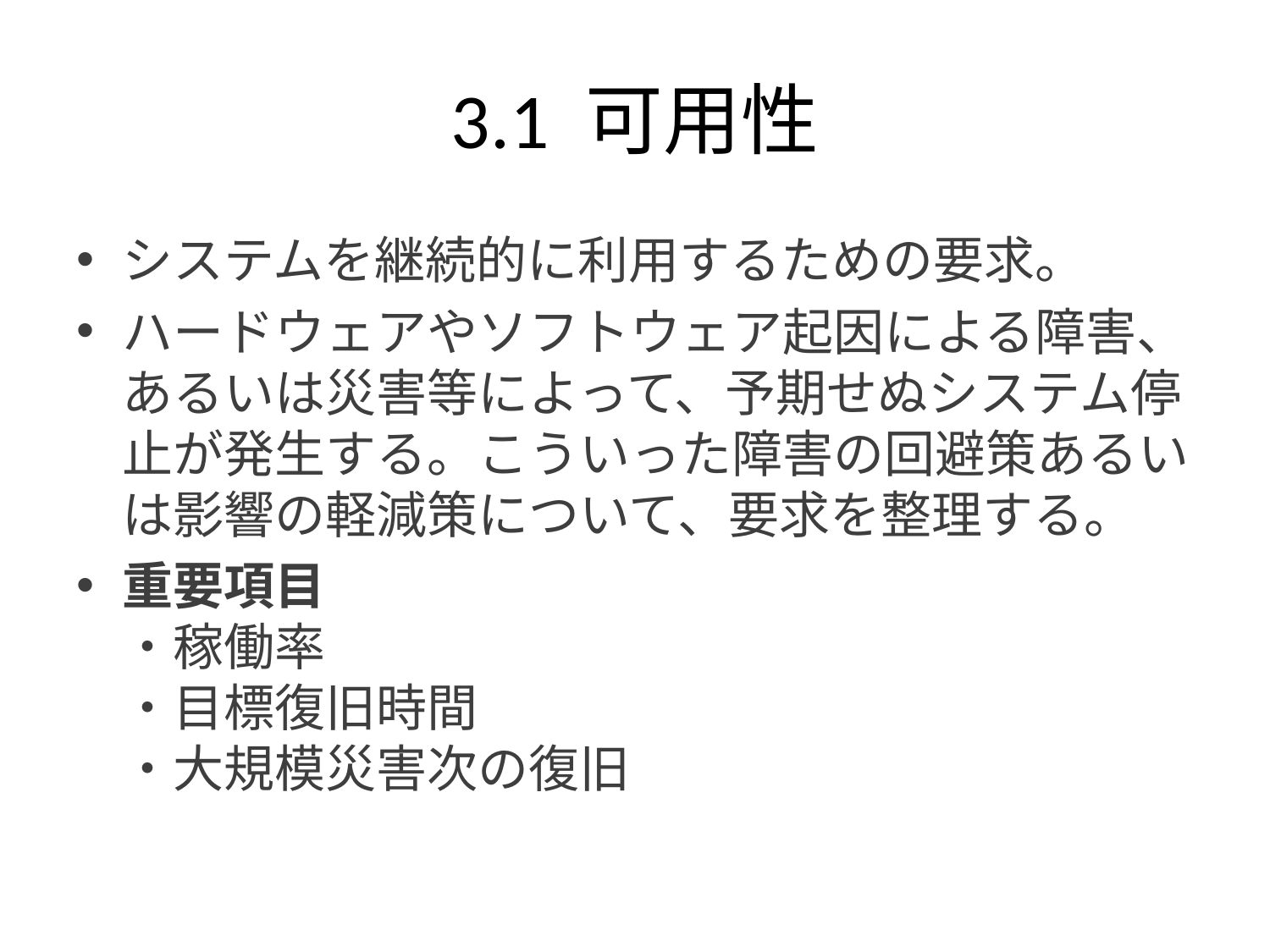

# 3.1 可用性
システムを継続的に利用するための要求。
ハードウェアやソフトウェア起因による障害、あるいは災害等によって、予期せぬシステム停止が発生する。こういった障害の回避策あるいは影響の軽減策について、要求を整理する。
重要項目
・稼働率
・目標復旧時間
・大規模災害次の復旧